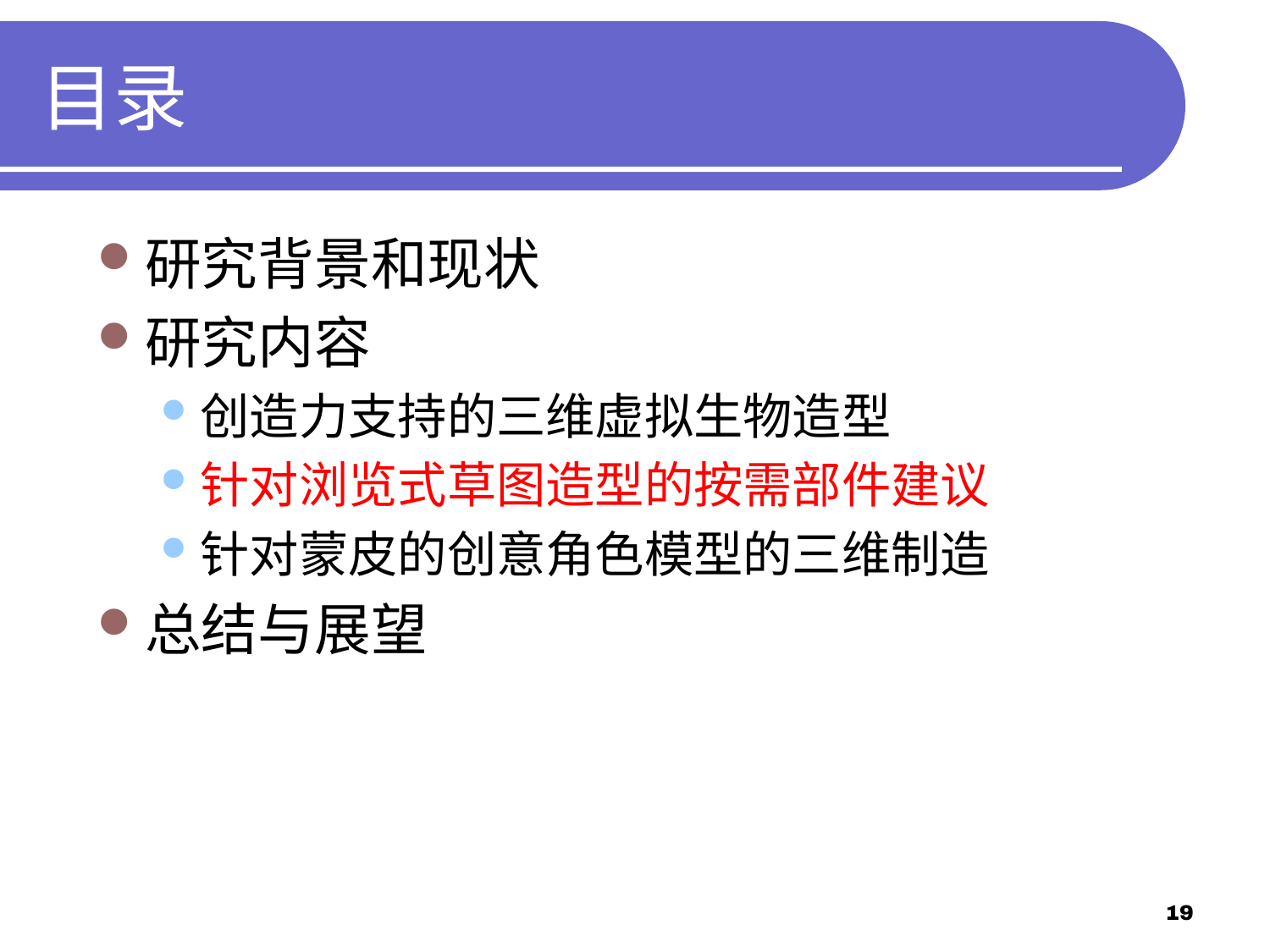

# 目录
研究背景和现状
研究内容
创造力支持的三维虚拟生物造型
针对浏览式草图造型的按需部件建议
针对蒙皮的创意角色模型的三维制造
总结与展望
19